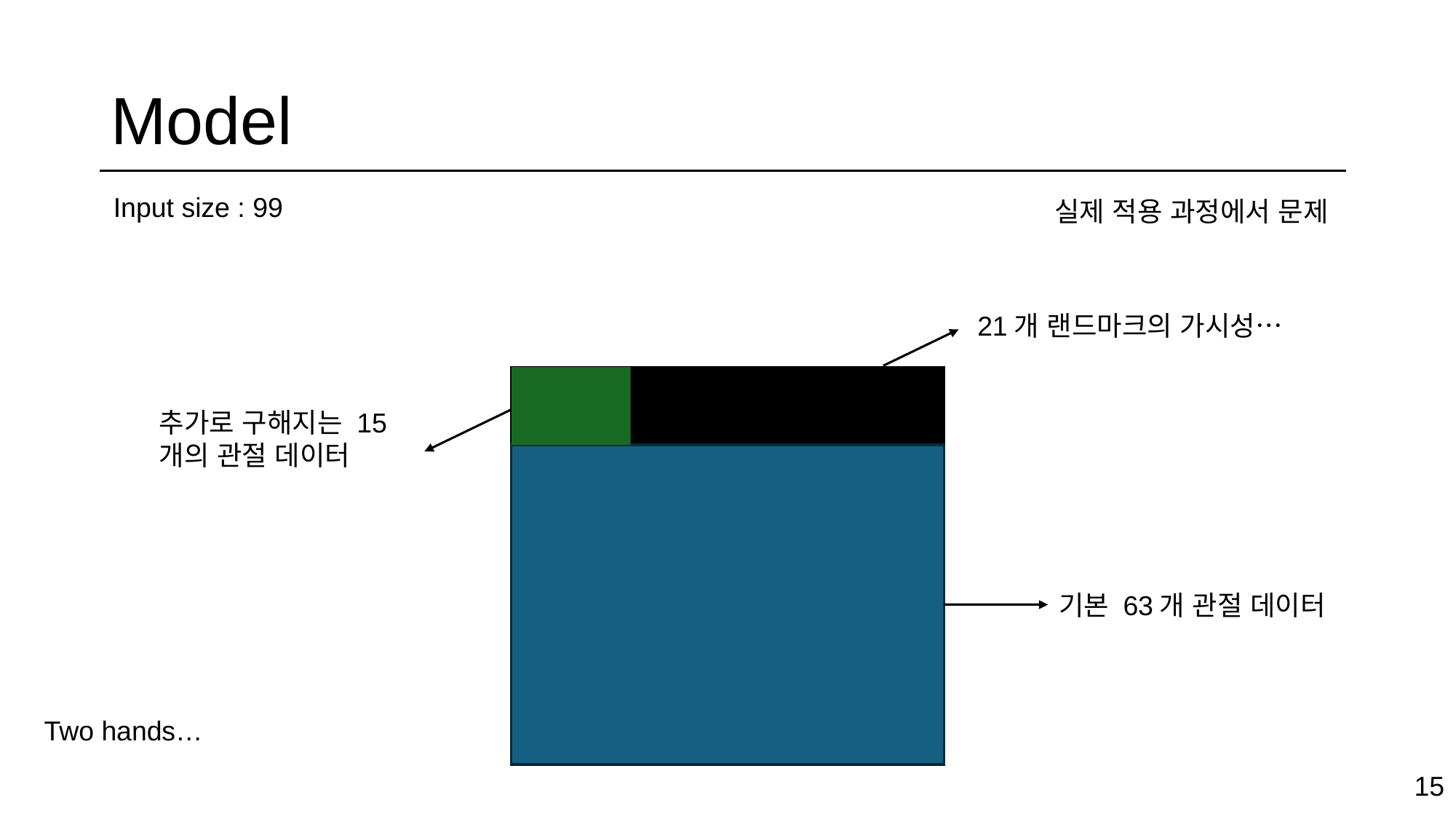

# Model
Input size : 99
실제 적용 과정에서 문제
21개 랜드마크의 가시성…

추가로 구해지는 15개의 관절 데이터

기본 63개 관절 데이터
Two hands…